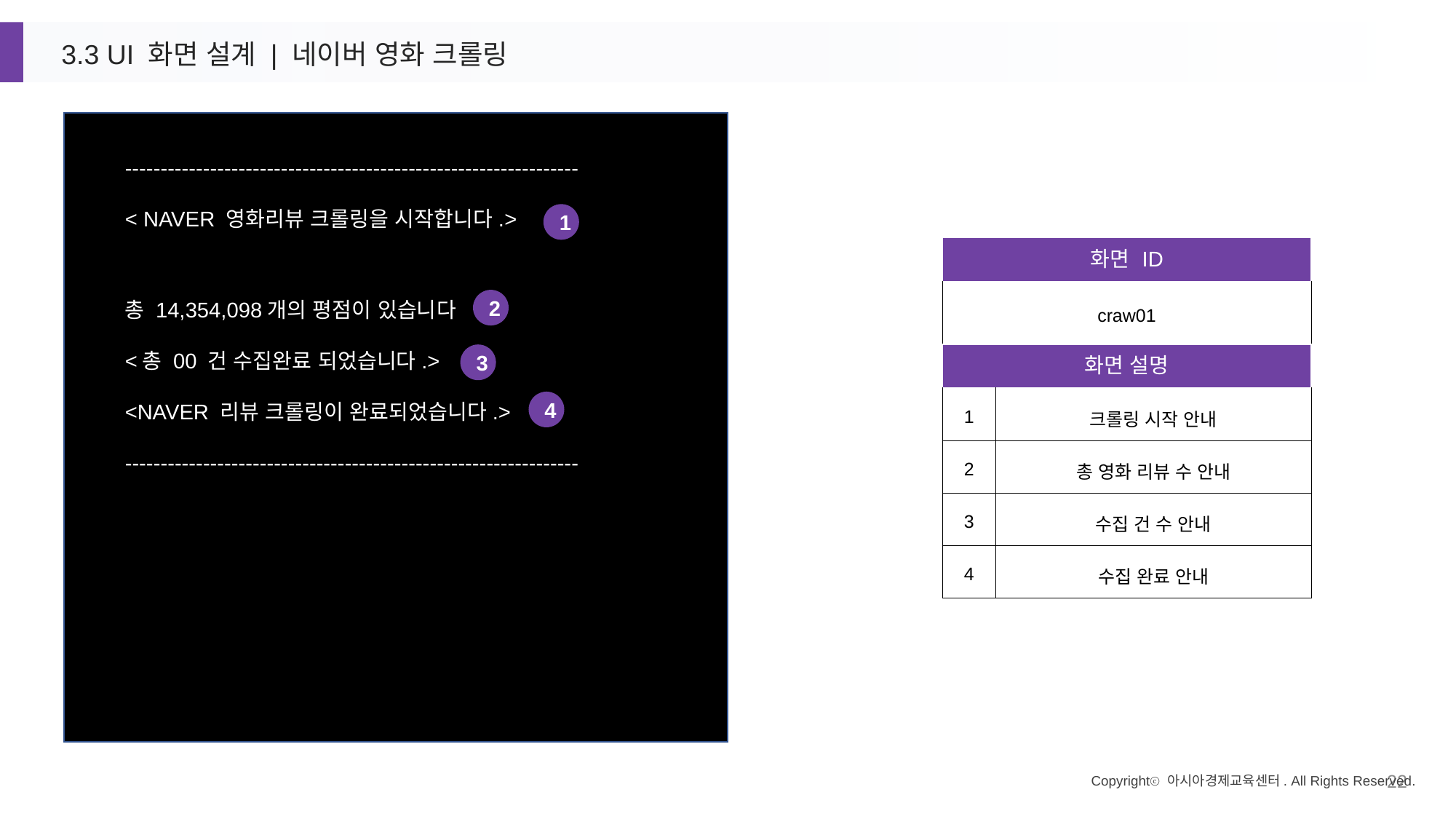

3.3 UI 화면 설계 | 네이버 영화 크롤링

----------------------------------------------------------------

< NAVER 영화리뷰 크롤링을 시작합니다.>
1
| 화면 ID |
| --- |
| craw01 |
2
총 14,354,098개의 평점이 있습니다

<총 00 건 수집완료 되었습니다.>

<NAVER 리뷰 크롤링이 완료되었습니다.>

----------------------------------------------------------------
3
| 화면 설명 | 화면 상세 설명 |
| --- | --- |
| 1 | 크롤링 시작 안내 |
| 2 | 총 영화 리뷰 수 안내 |
| 3 | 수집 건 수 안내 |
| 4 | 수집 완료 안내 |
4
Copyrightⓒ 아시아경제교육센터. All Rights Reserved.